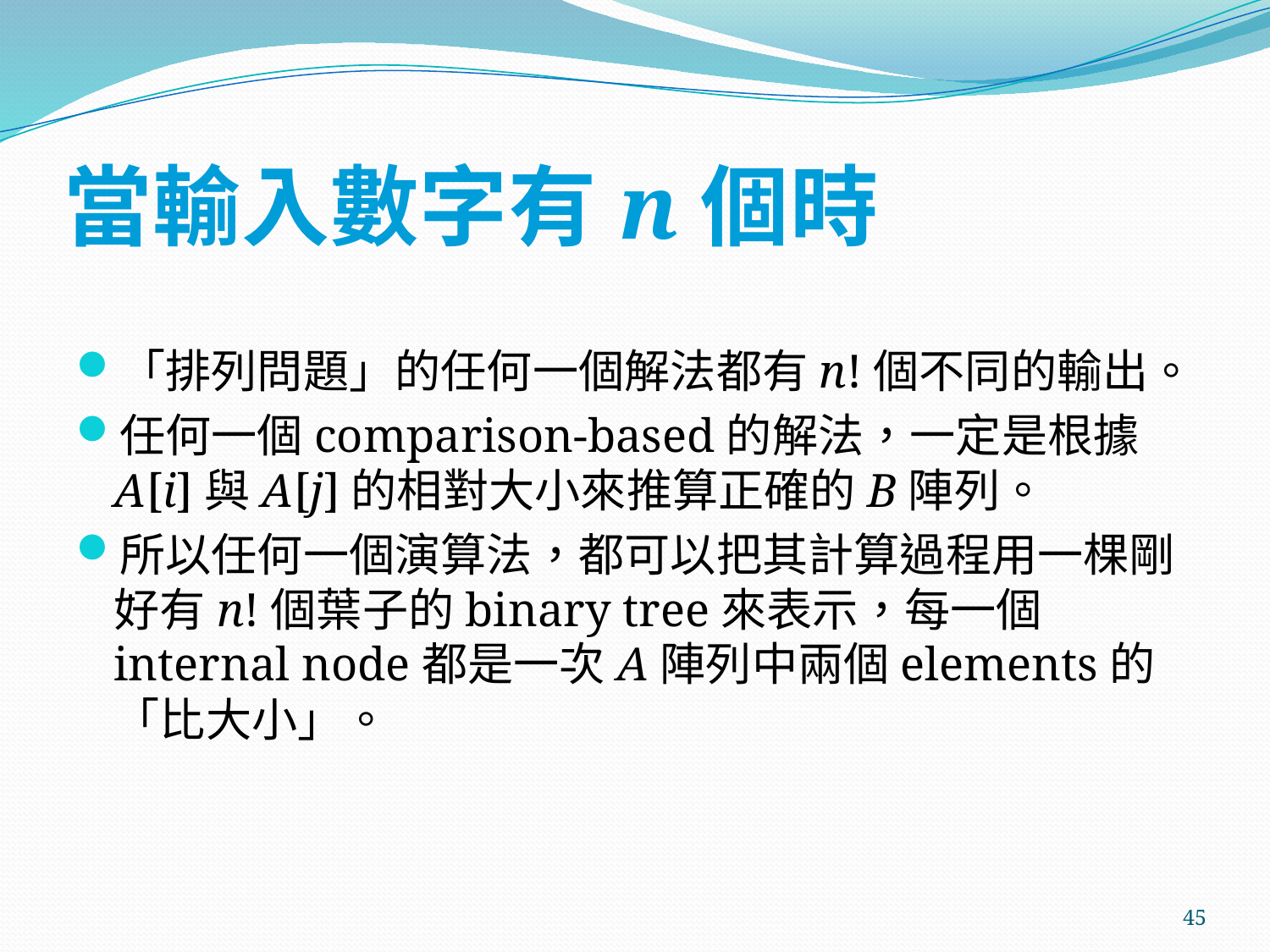

# 當輸入數字有n個時
「排列問題」的任何一個解法都有n!個不同的輸出。
任何一個comparison-based的解法，一定是根據A[i]與A[j]的相對大小來推算正確的B陣列。
所以任何一個演算法，都可以把其計算過程用一棵剛好有n!個葉子的binary tree來表示，每一個internal node都是一次A陣列中兩個elements的「比大小」。
45